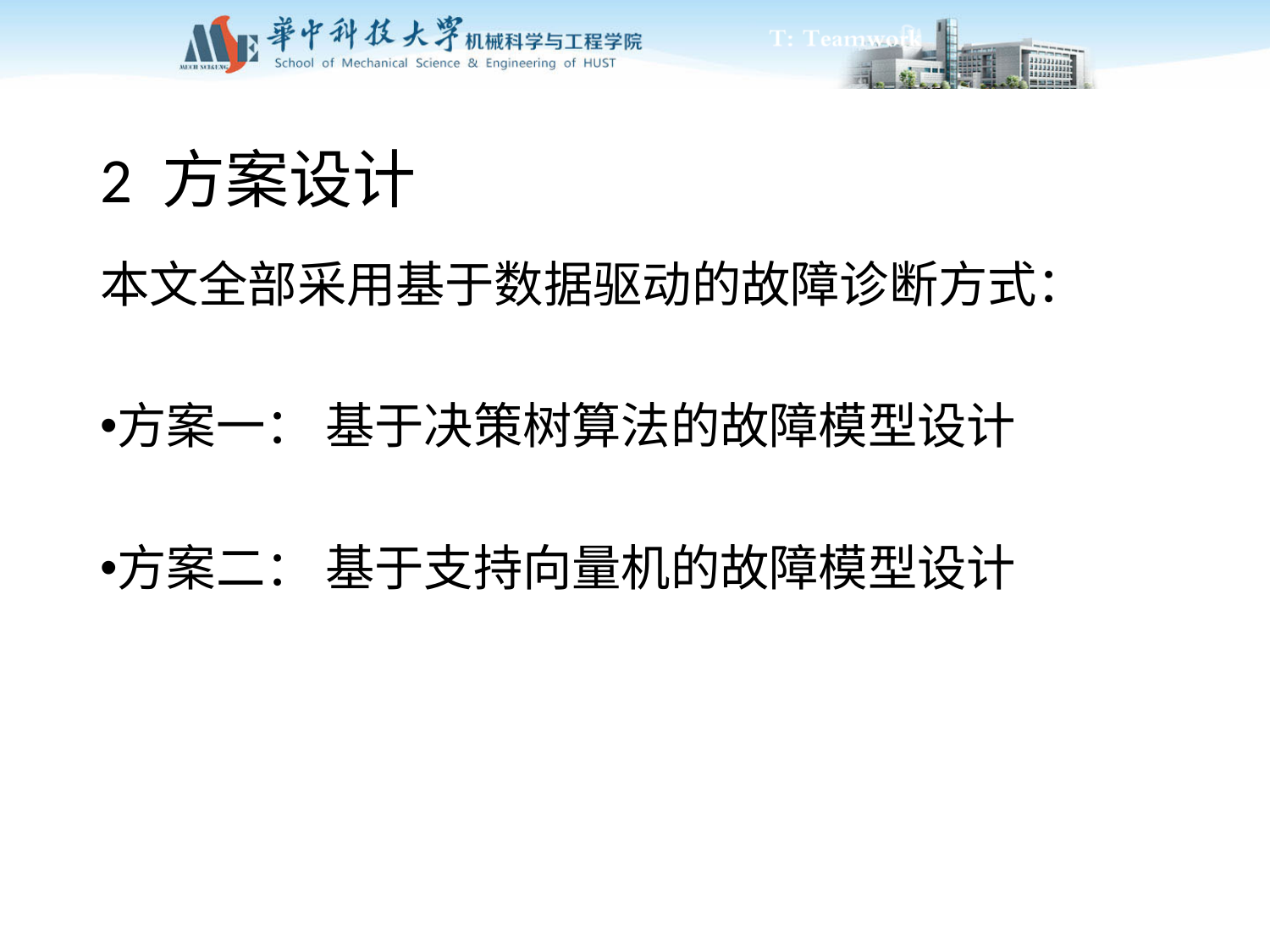

# 2 方案设计
本文全部采用基于数据驱动的故障诊断方式：

方案一： 基于决策树算法的故障模型设计

方案二： 基于支持向量机的故障模型设计